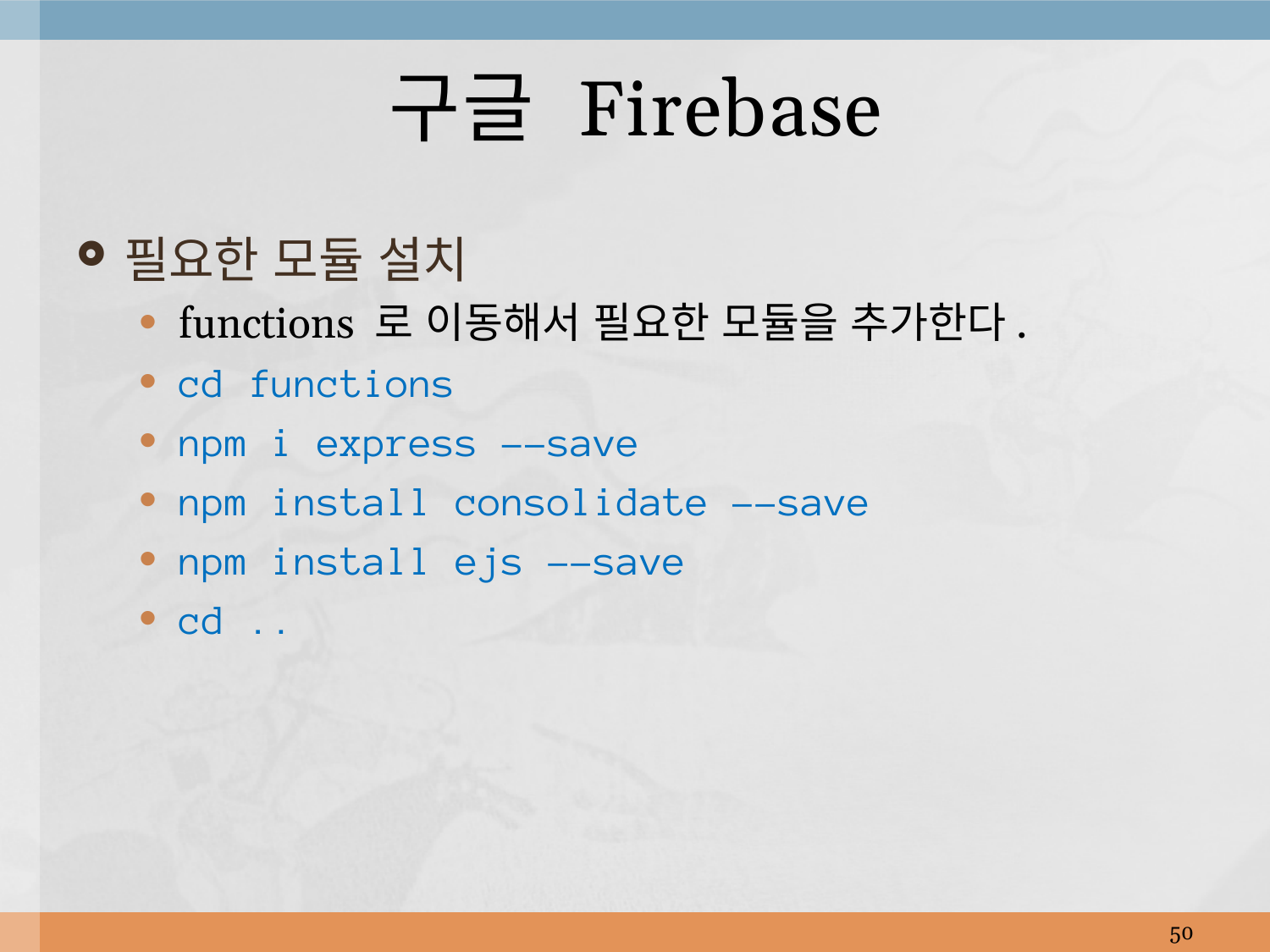

# 구글 Firebase
필요한 모듈 설치
functions 로 이동해서 필요한 모듈을 추가한다.
cd functions
npm i express --save
npm install consolidate --save
npm install ejs --save
cd ..

50